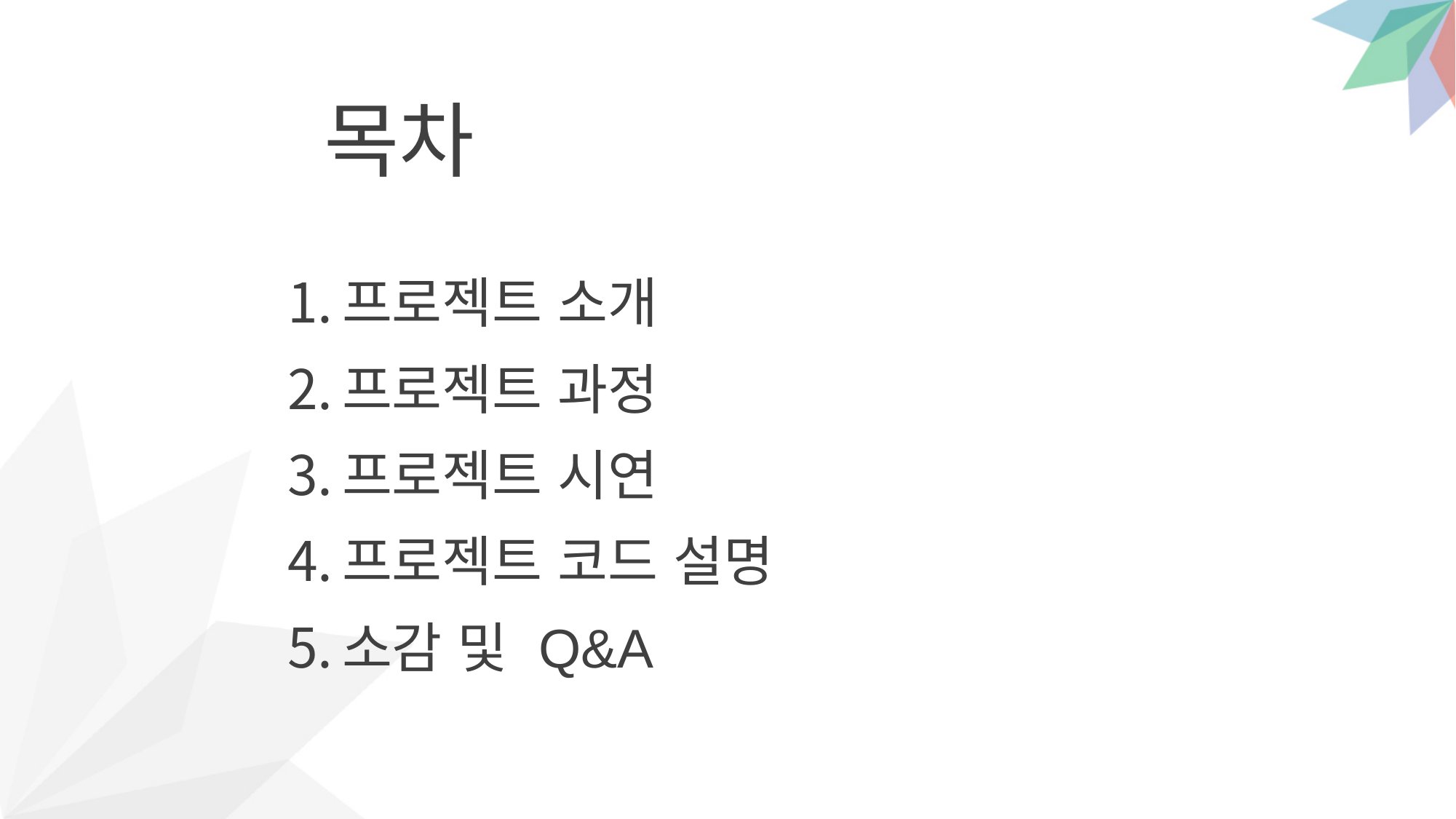

# 목차
프로젝트 소개
프로젝트 과정
프로젝트 시연
프로젝트 코드 설명
소감 및 Q&A